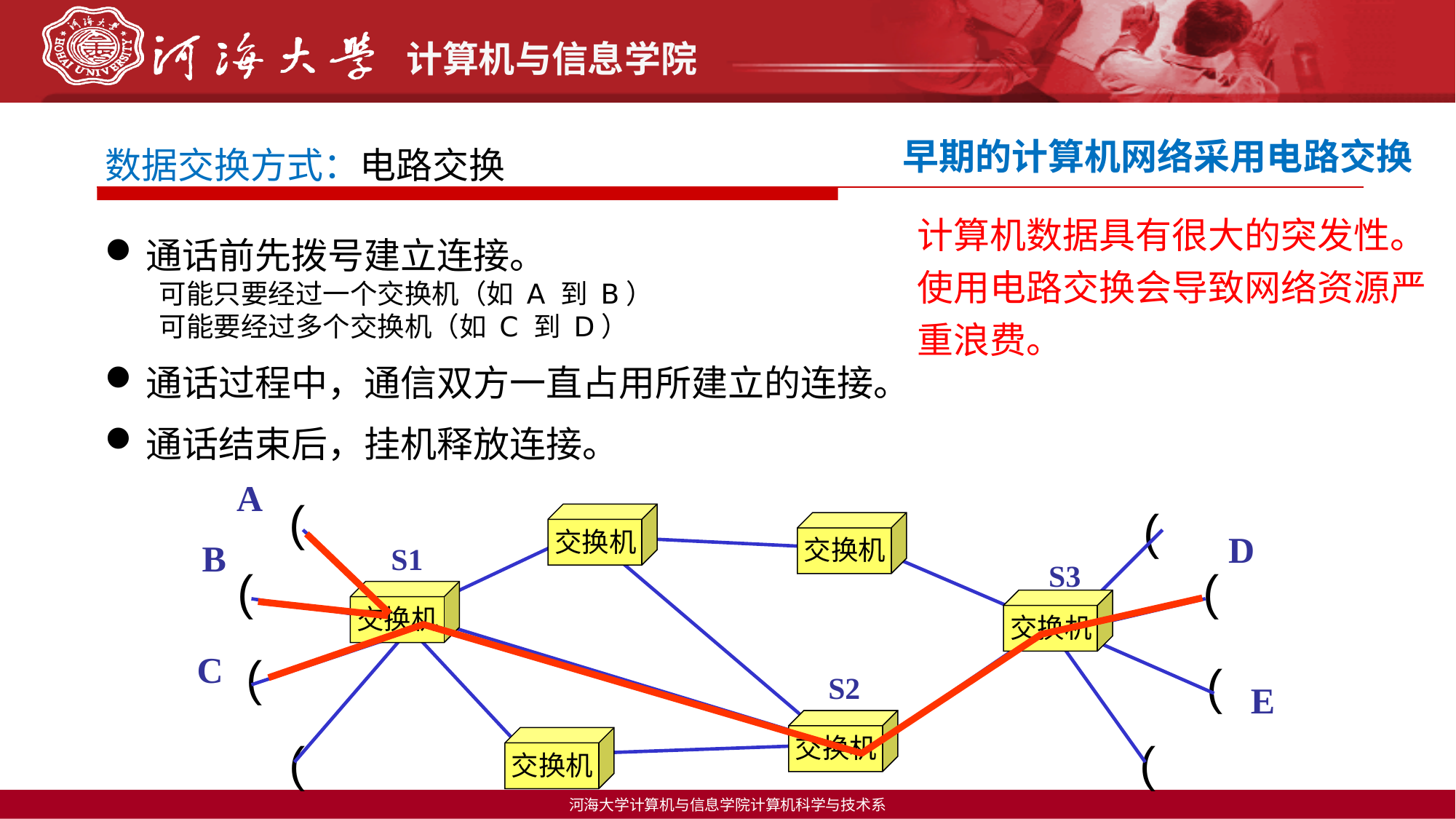

# 数据交换方式：电路交换
早期的计算机网络采用电路交换
计算机数据具有很大的突发性。使用电路交换会导致网络资源严重浪费。
通话前先拨号建立连接。
可能只要经过一个交换机（如 A 到 B）
可能要经过多个交换机（如 C 到 D）
通话过程中，通信双方一直占用所建立的连接。
通话结束后，挂机释放连接。
A
(
(

交换机

交换机
D
B

(
(

交换机

交换机

C
(

(

交换机
(

交换机
(

S1
S3
S2
E